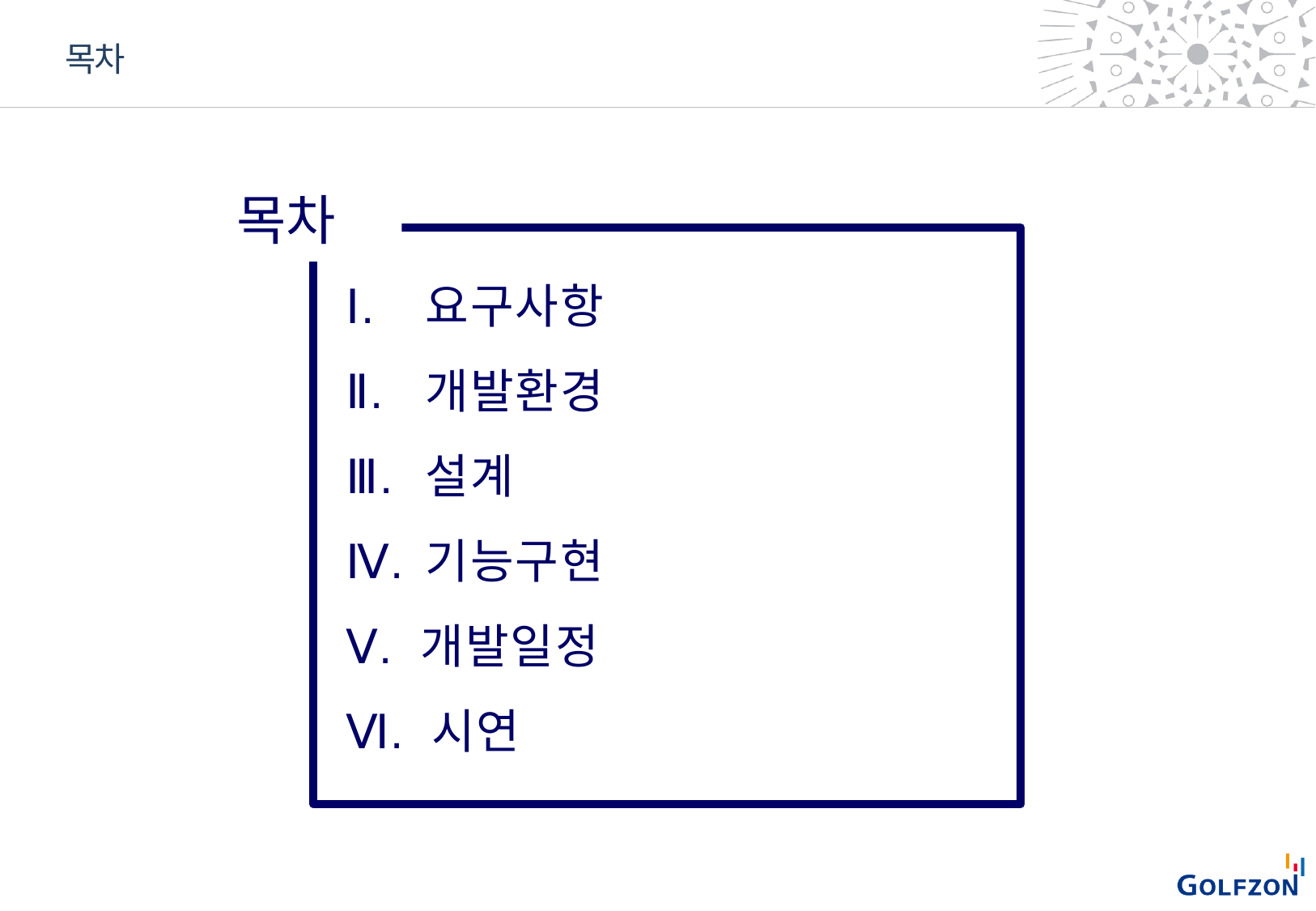

목차

# 목차

Ⅰ.	요구사항
Ⅱ.	개발환경
Ⅲ.	설계
Ⅳ.	기능구현
Ⅴ. 개발일정
Ⅵ. 시연